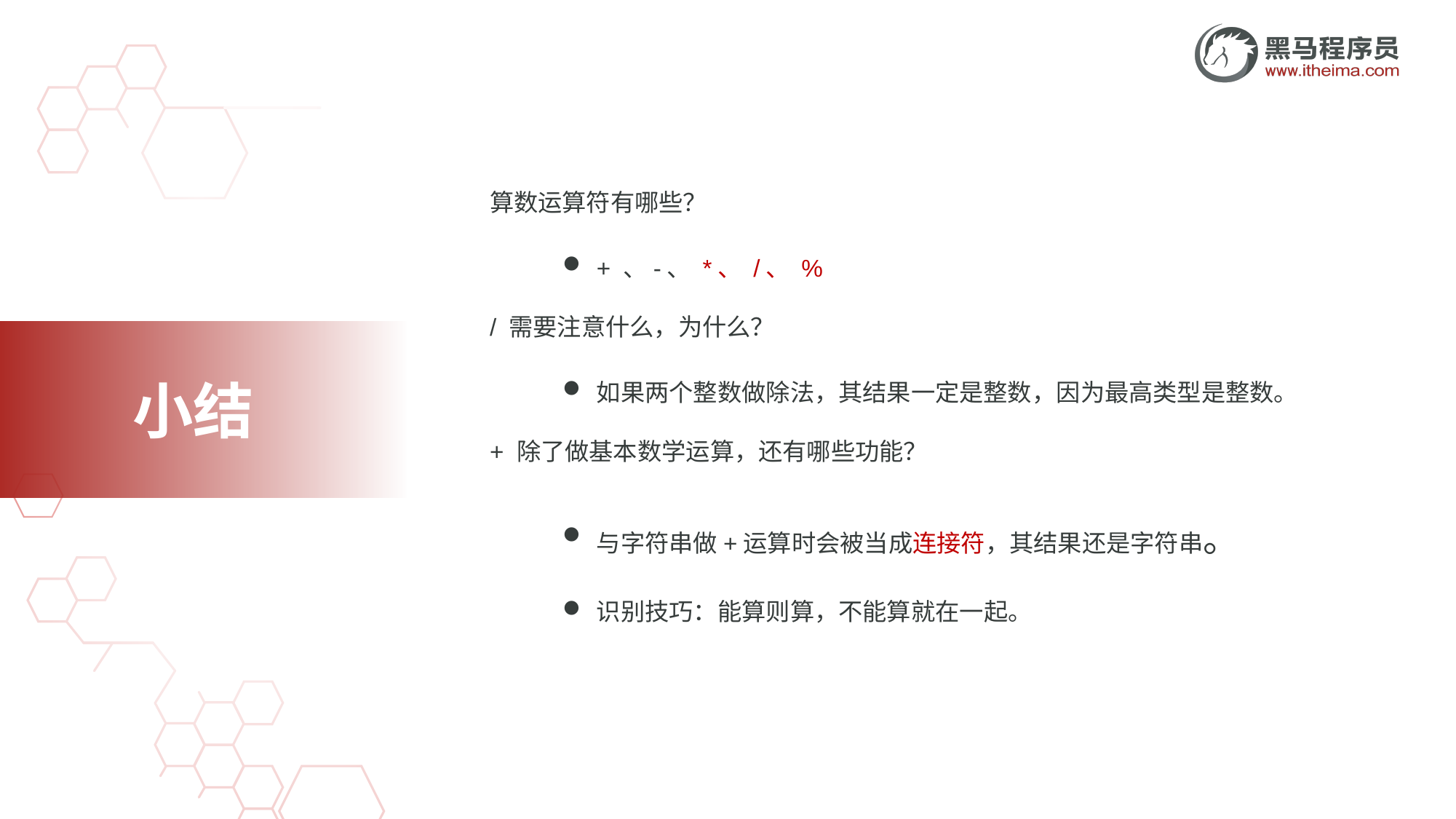

算数运算符有哪些？
+ 、-、 *、 /、 %
/ 需要注意什么，为什么？
如果两个整数做除法，其结果一定是整数，因为最高类型是整数。
+ 除了做基本数学运算，还有哪些功能？
与字符串做+运算时会被当成连接符，其结果还是字符串。
识别技巧：能算则算，不能算就在一起。